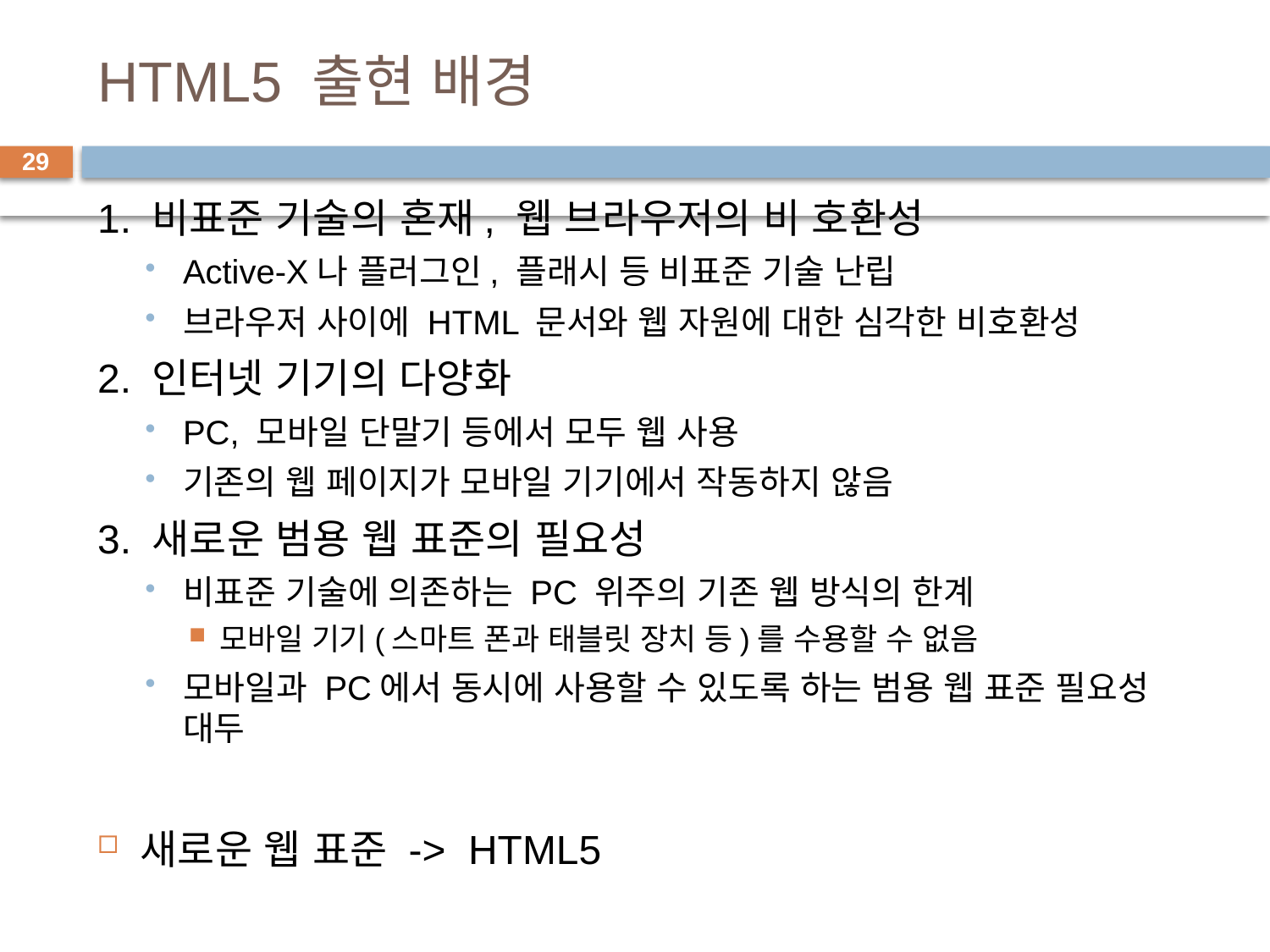

# HTML5 출현 배경
29
1. 비표준 기술의 혼재, 웹 브라우저의 비 호환성
Active-X나 플러그인, 플래시 등 비표준 기술 난립
브라우저 사이에 HTML 문서와 웹 자원에 대한 심각한 비호환성
2. 인터넷 기기의 다양화
PC, 모바일 단말기 등에서 모두 웹 사용
기존의 웹 페이지가 모바일 기기에서 작동하지 않음
3. 새로운 범용 웹 표준의 필요성
비표준 기술에 의존하는 PC 위주의 기존 웹 방식의 한계
모바일 기기(스마트 폰과 태블릿 장치 등)를 수용할 수 없음
모바일과 PC에서 동시에 사용할 수 있도록 하는 범용 웹 표준 필요성 대두

새로운 웹 표준 ->  HTML5